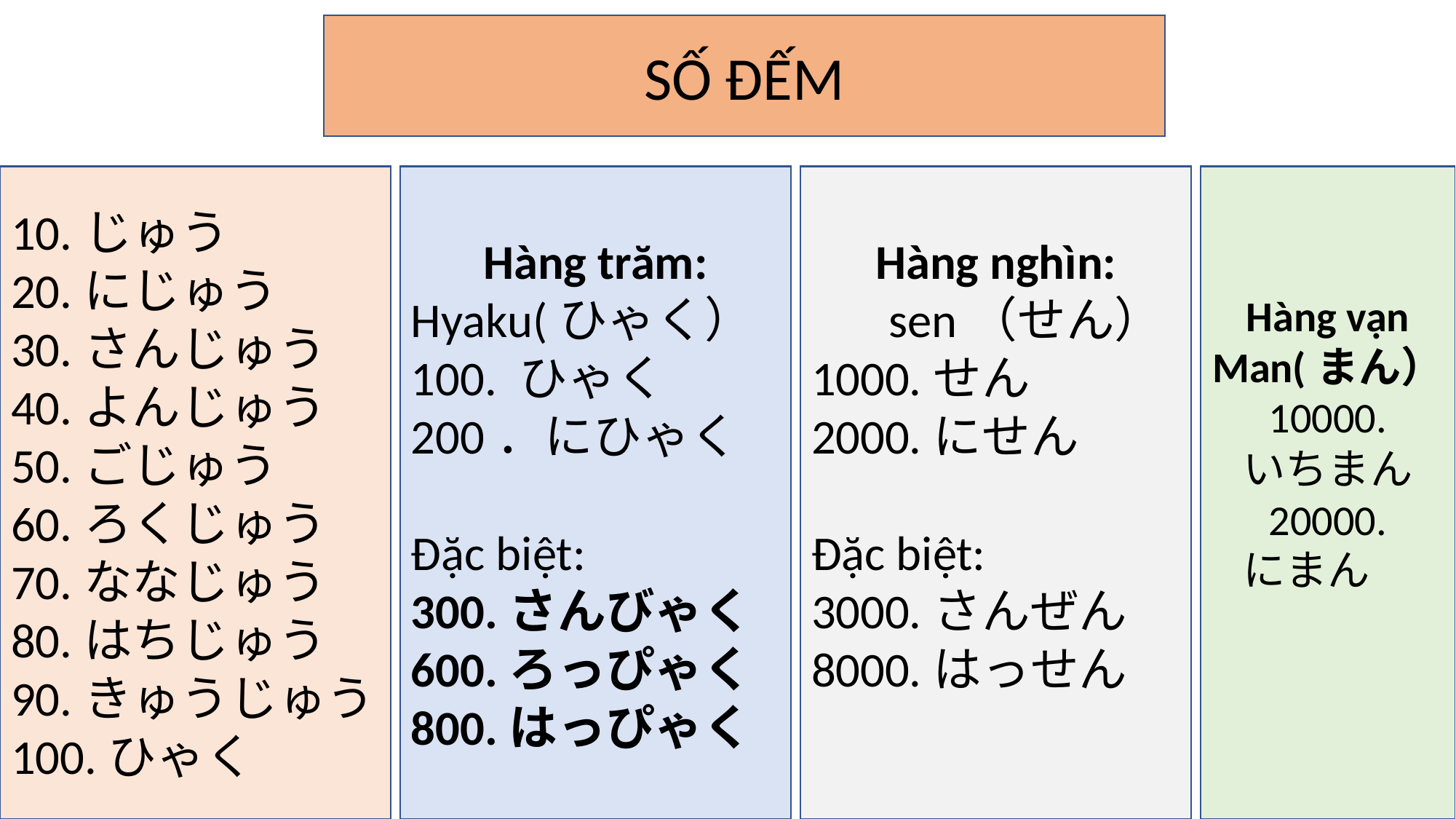

SỐ ĐẾM
Hàng vạn
Man(まん）
10000.
いちまん
20000.
にまん

10.じゅう
20.にじゅう
30.さんじゅう
40.よんじゅう
50.ごじゅう
60.ろくじゅう
70.ななじゅう
80.はちじゅう
90.きゅうじゅう
100.ひゃく
Hàng trăm:
Hyaku(ひゃく）
100. ひゃく
200．にひゃく

Đặc biệt:
300.さんびゃく
600.ろっぴゃく
800.はっぴゃく
Hàng nghìn:
　sen（せん）
1000.せん
2000.にせん

Đặc biệt:
3000.さんぜん
8000.はっせん